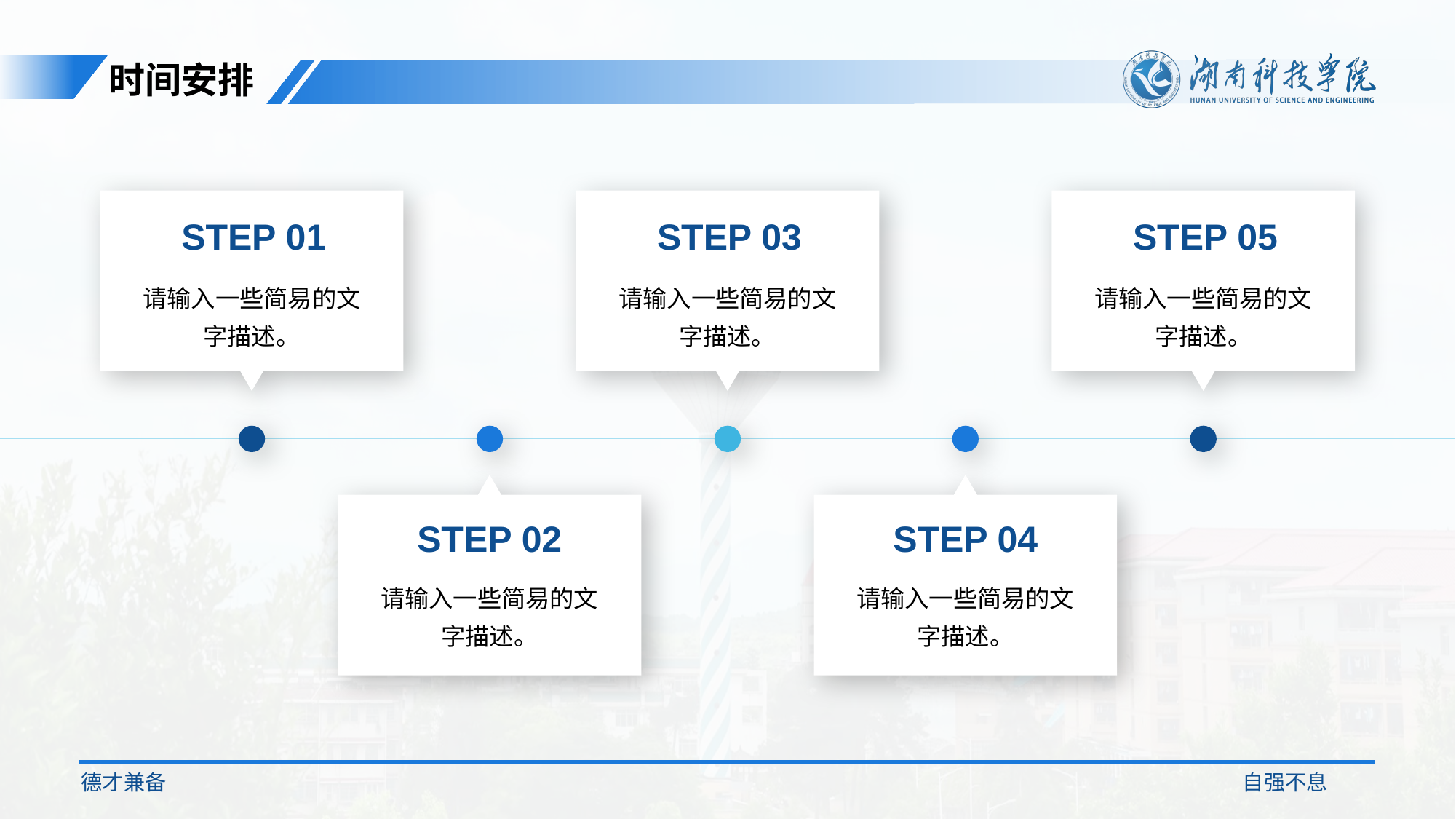

时间安排

STEP 01
请输入一些简易的文字描述。

STEP 03
请输入一些简易的文字描述。

STEP 05
请输入一些简易的文字描述。

STEP 02
请输入一些简易的文字描述。

STEP 04
请输入一些简易的文字描述。